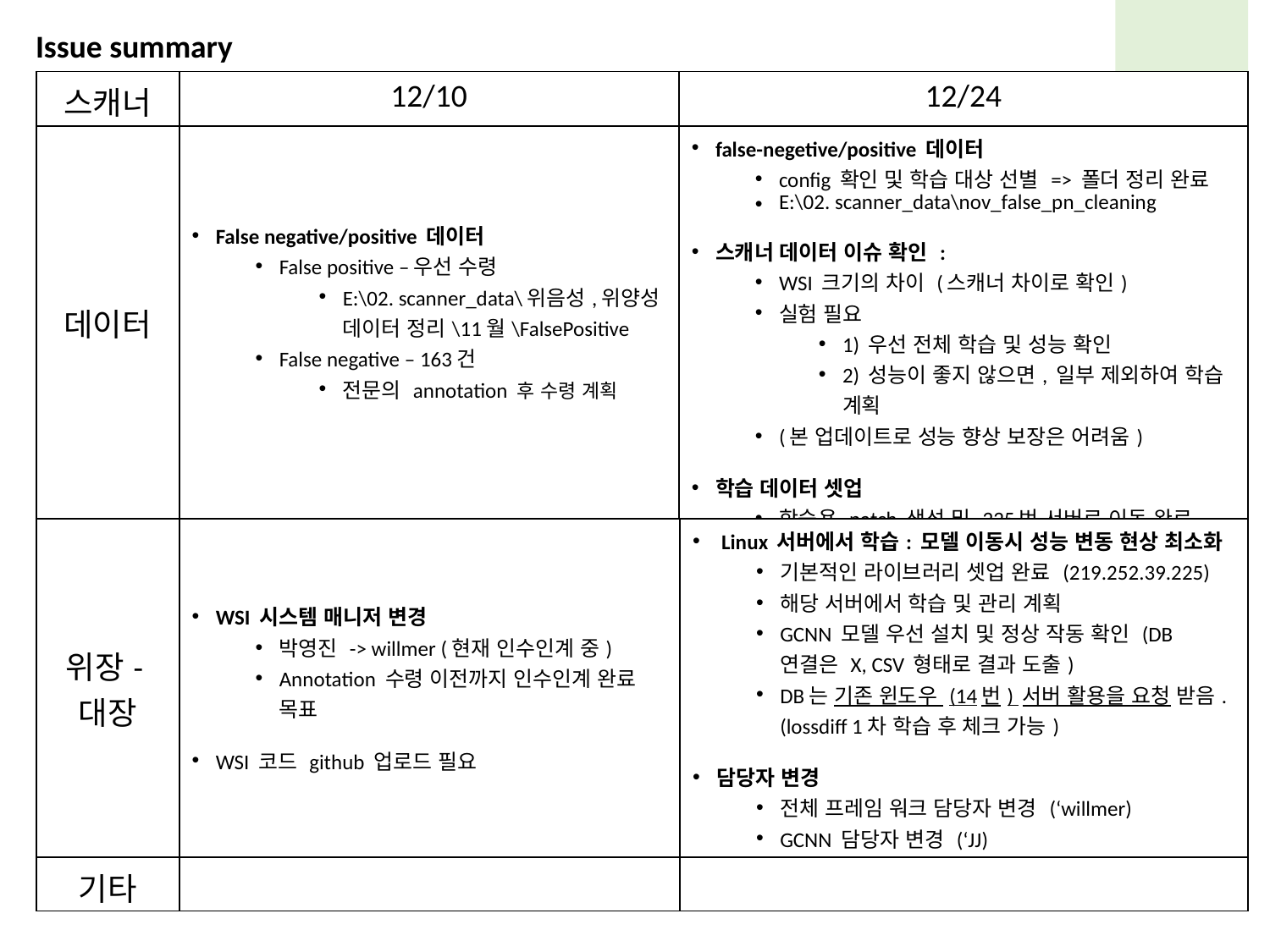

Issue summary
| 스캐너 | 12/10 | 12/24 |
| --- | --- | --- |
| 데이터 | False negative/positive 데이터 False positive –우선 수령 E:\02. scanner\_data\위음성,위양성 데이터 정리\11월\FalsePositive False negative – 163건 전문의 annotation 후 수령 계획 | false-negetive/positive 데이터 config 확인 및 학습 대상 선별 => 폴더 정리 완료 E:\02. scanner\_data\nov\_false\_pn\_cleaning 스캐너 데이터 이슈 확인 : WSI 크기의 차이 (스캐너 차이로 확인) 실험 필요 1) 우선 전체 학습 및 성능 확인 2) 성능이 좋지 않으면, 일부 제외하여 학습 계획 (본 업데이트로 성능 향상 보장은 어려움) 학습 데이터 셋업 학습용 patch 생성 및 225번 서버로 이동 완료 |
| 위장-대장 | WSI 시스템 매니저 변경 박영진 -> willmer (현재 인수인계 중) Annotation 수령 이전까지 인수인계 완료 목표 WSI 코드 github 업로드 필요 | Linux 서버에서 학습: 모델 이동시 성능 변동 현상 최소화 기본적인 라이브러리 셋업 완료 (219.252.39.225) 해당 서버에서 학습 및 관리 계획 GCNN 모델 우선 설치 및 정상 작동 확인 (DB 연결은 X, CSV 형태로 결과 도출) DB는 기존 윈도우 (14번) 서버 활용을 요청 받음. (lossdiff 1차 학습 후 체크 가능) 담당자 변경 전체 프레임 워크 담당자 변경 (‘willmer) GCNN 담당자 변경 (‘JJ) LossDiff 담당자 변경 계획 중 |
| --- | --- | --- |
| 기타 |  |  |